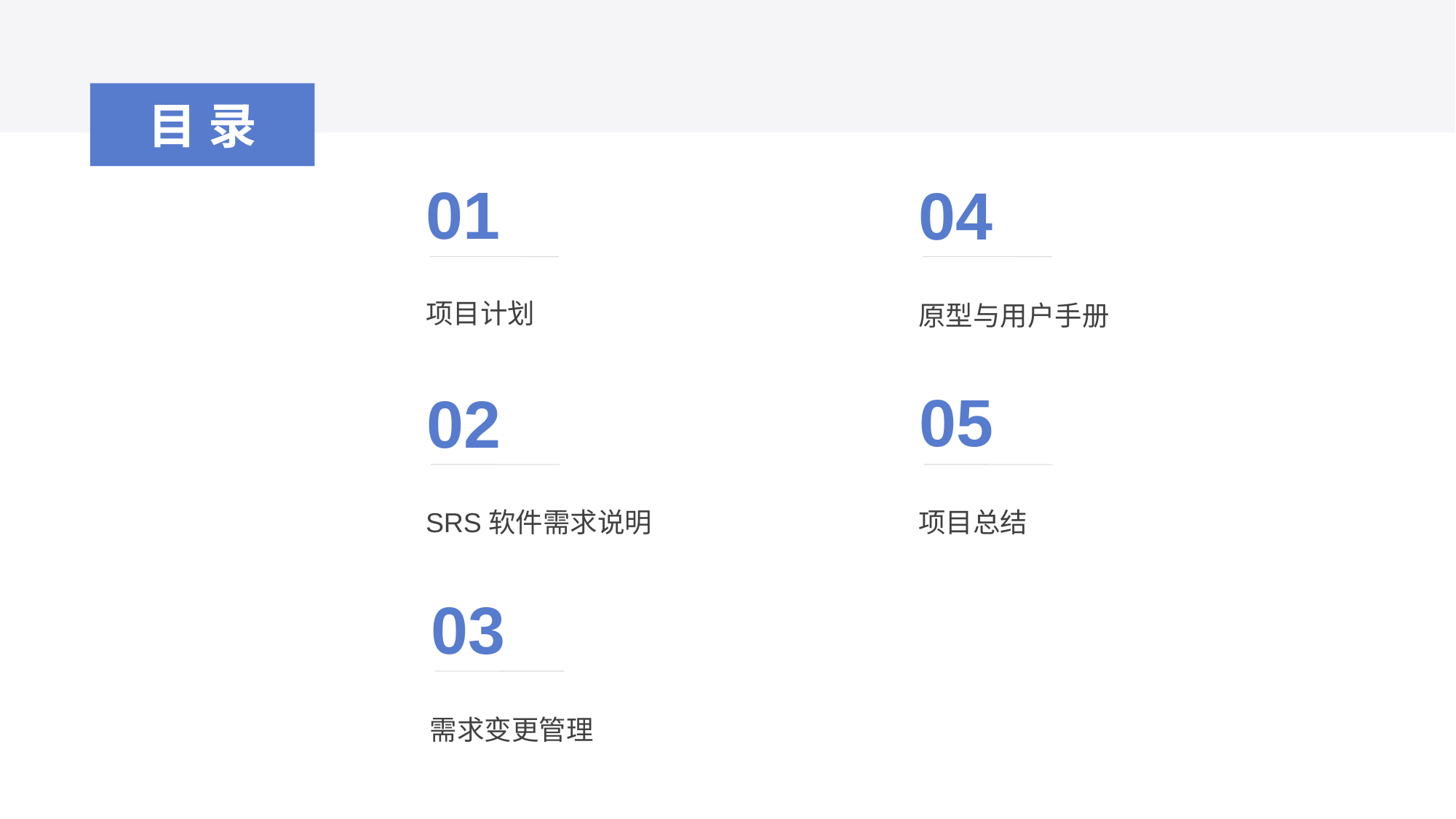

目录
01
04
项目计划
原型与用户手册
05
02
SRS软件需求说明
项目总结
03
需求变更管理